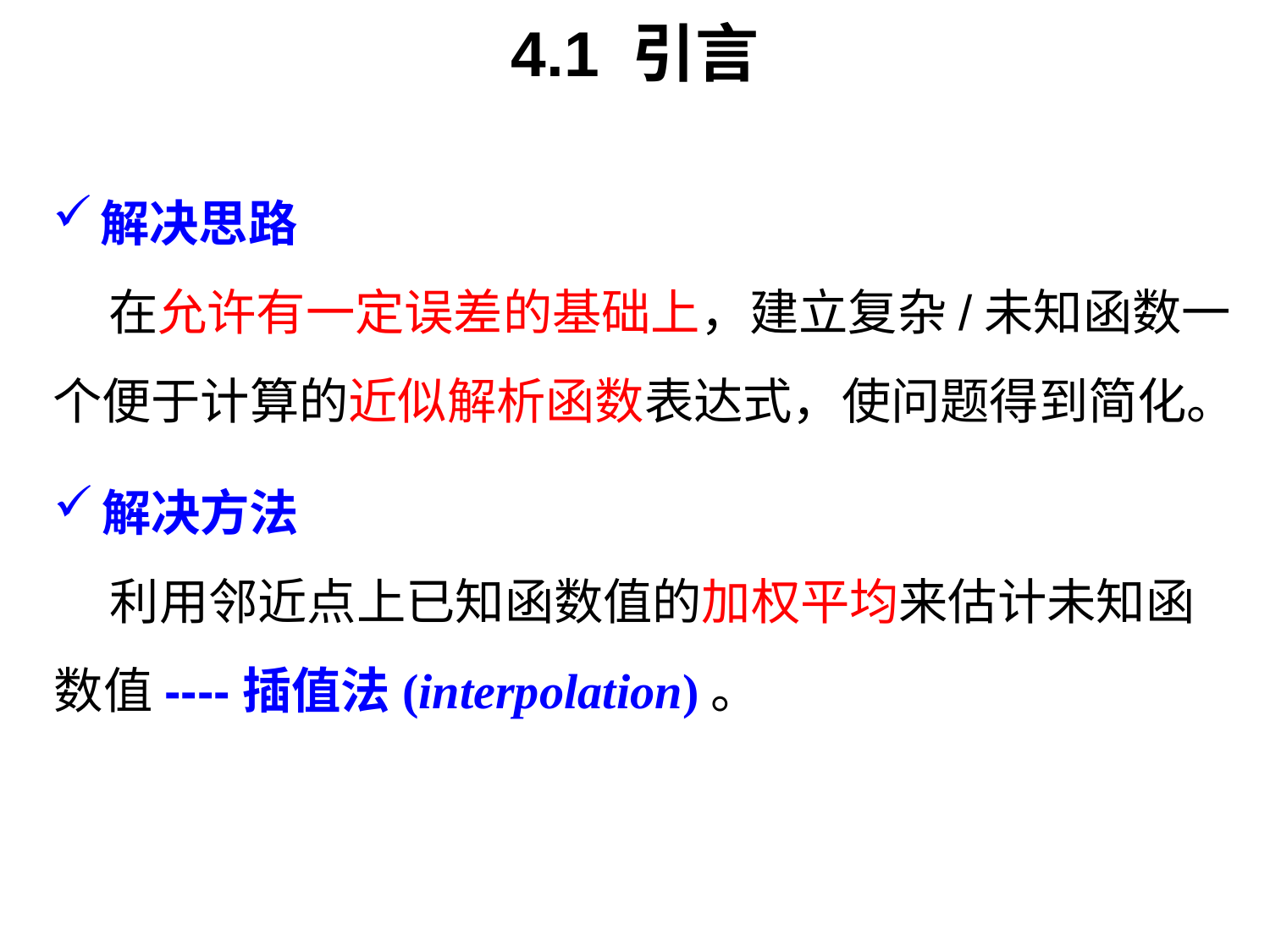

# 4.1 引言
解决思路
    在允许有一定误差的基础上，建立复杂/未知函数一个便于计算的近似解析函数表达式，使问题得到简化。
解决方法
    利用邻近点上已知函数值的加权平均来估计未知函数值----插值法(interpolation)。